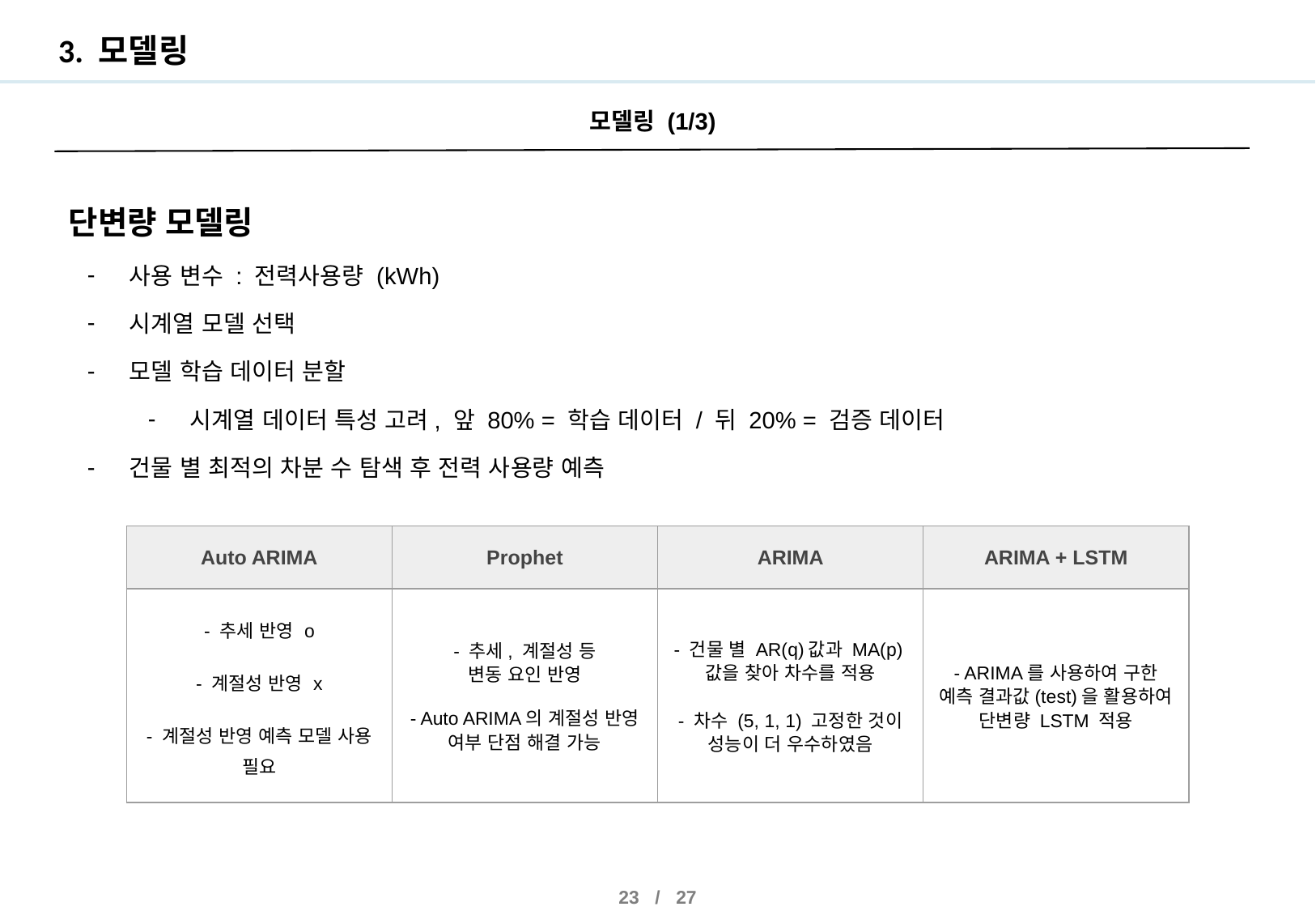

# 3. 모델링
 모델링 (1/3)
단변량 모델링
사용 변수 : 전력사용량 (kWh)
시계열 모델 선택
모델 학습 데이터 분할
시계열 데이터 특성 고려, 앞 80% = 학습 데이터 / 뒤 20% = 검증 데이터
건물 별 최적의 차분 수 탐색 후 전력 사용량 예측

| Auto ARIMA | Prophet | ARIMA | ARIMA + LSTM |
| --- | --- | --- | --- |
| - 추세 반영 o - 계절성 반영 x - 계절성 반영 예측 모델 사용 필요 | - 추세, 계절성 등 변동 요인 반영 - Auto ARIMA의 계절성 반영 여부 단점 해결 가능 | - 건물 별 AR(q)값과 MA(p)값을 찾아 차수를 적용 - 차수 (5, 1, 1) 고정한 것이 성능이 더 우수하였음 | - ARIMA를 사용하여 구한 예측 결과값(test)을 활용하여 단변량 LSTM 적용 |